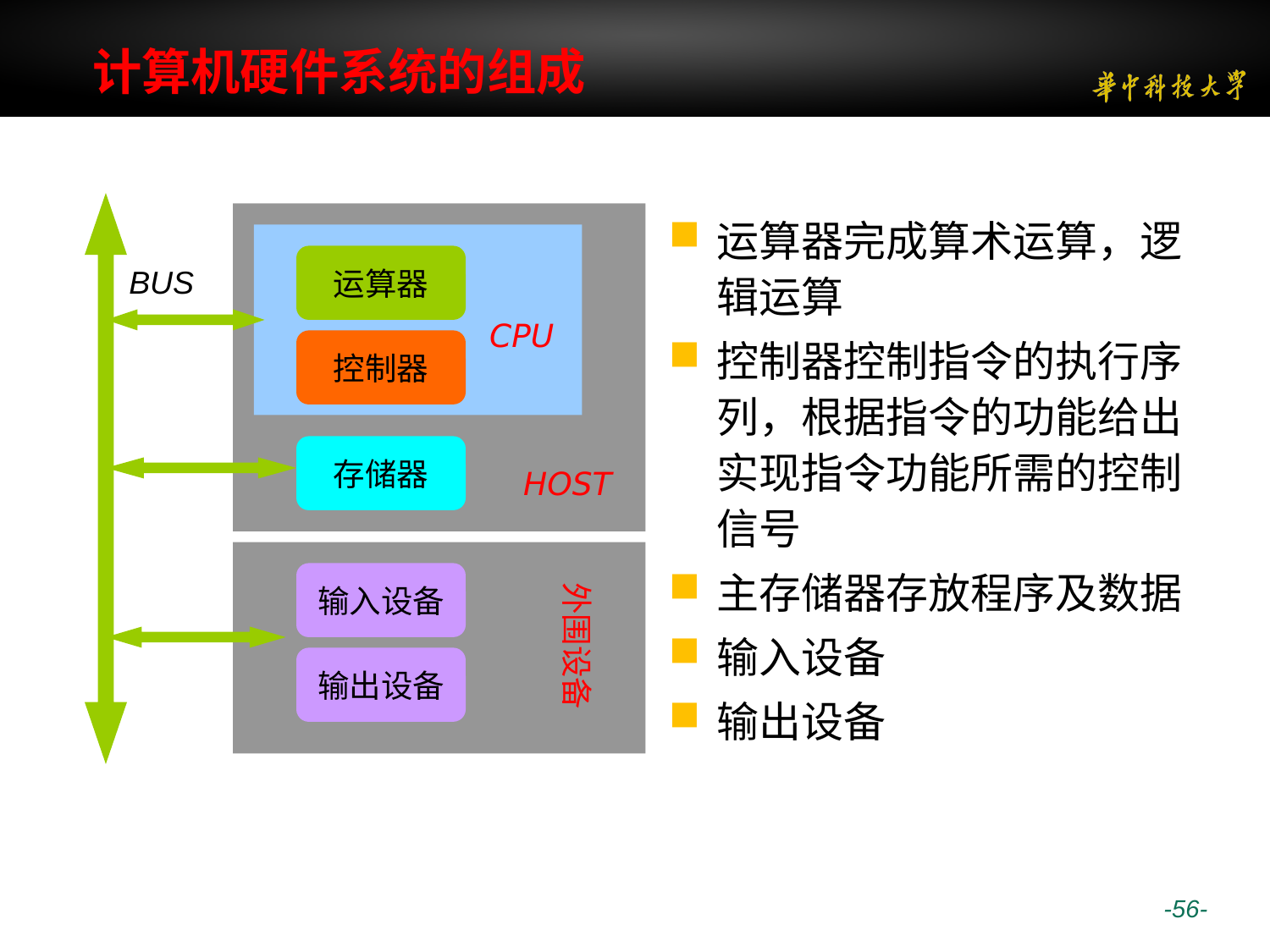

# 计算机硬件系统的组成

BUS

HOST
运算器完成算术运算，逻辑运算
控制器控制指令的执行序列，根据指令的功能给出实现指令功能所需的控制信号
主存储器存放程序及数据
输入设备
输出设备

CPU
运算器
控制器
存储器

外围设备
输入设备
输出设备
 -56-